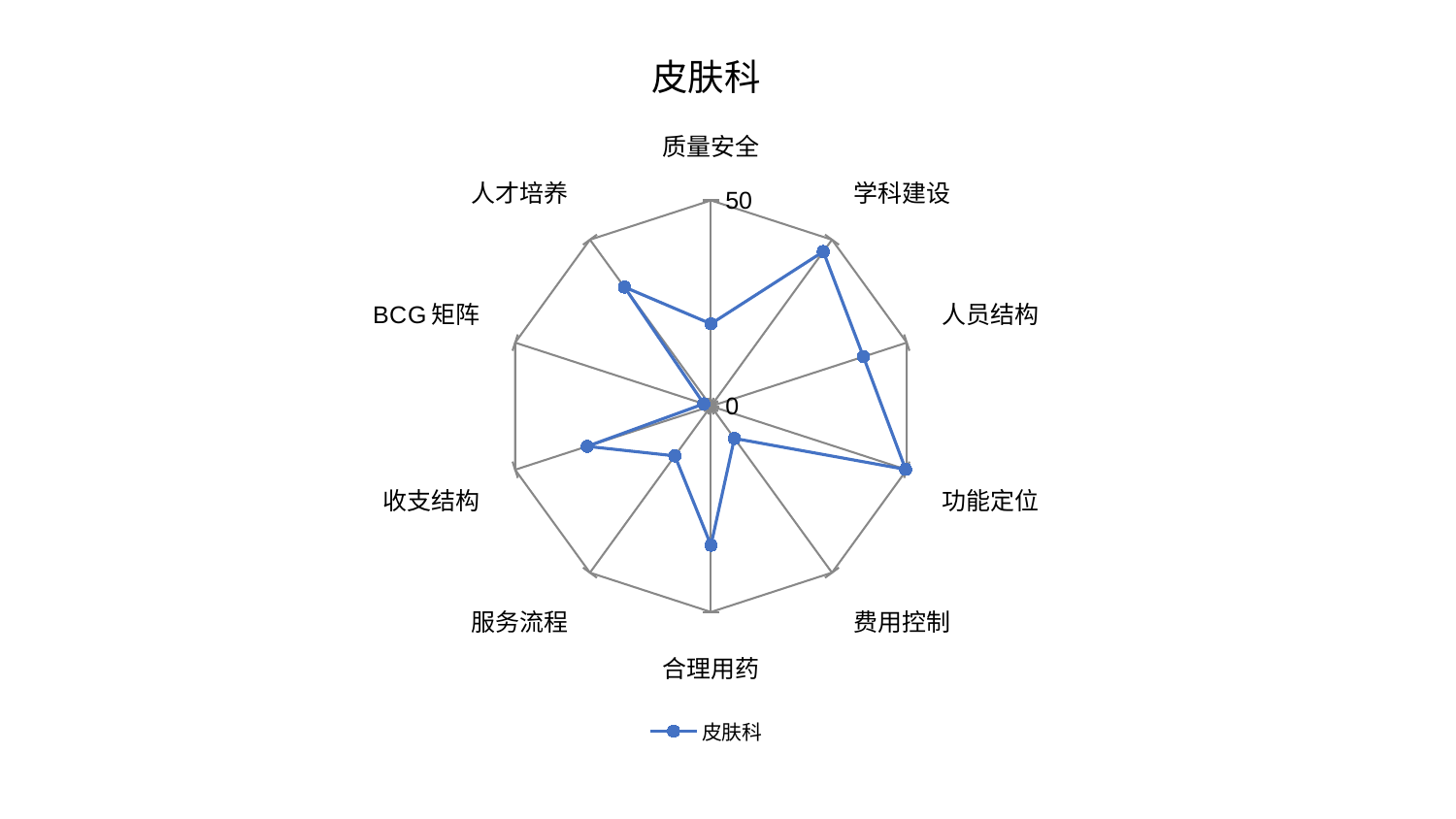

### Chart: 皮肤科

| Category | 皮肤科 |
|---|---|
| 质量安全 | 20.014524963514745 |
| 学科建设 | 46.42993049539311 |
| 人员结构 | 38.92664190756367 |
| 功能定位 | 49.711451781585296 |
| 费用控制 | 9.685100172408331 |
| 合理用药 | 33.7866844741394 |
| 服务流程 | 14.93325570054362 |
| 收支结构 | 31.61554827731186 |
| BCG矩阵 | 1.8263916732561385 |
| 人才培养 | 35.780194998217205 |
114